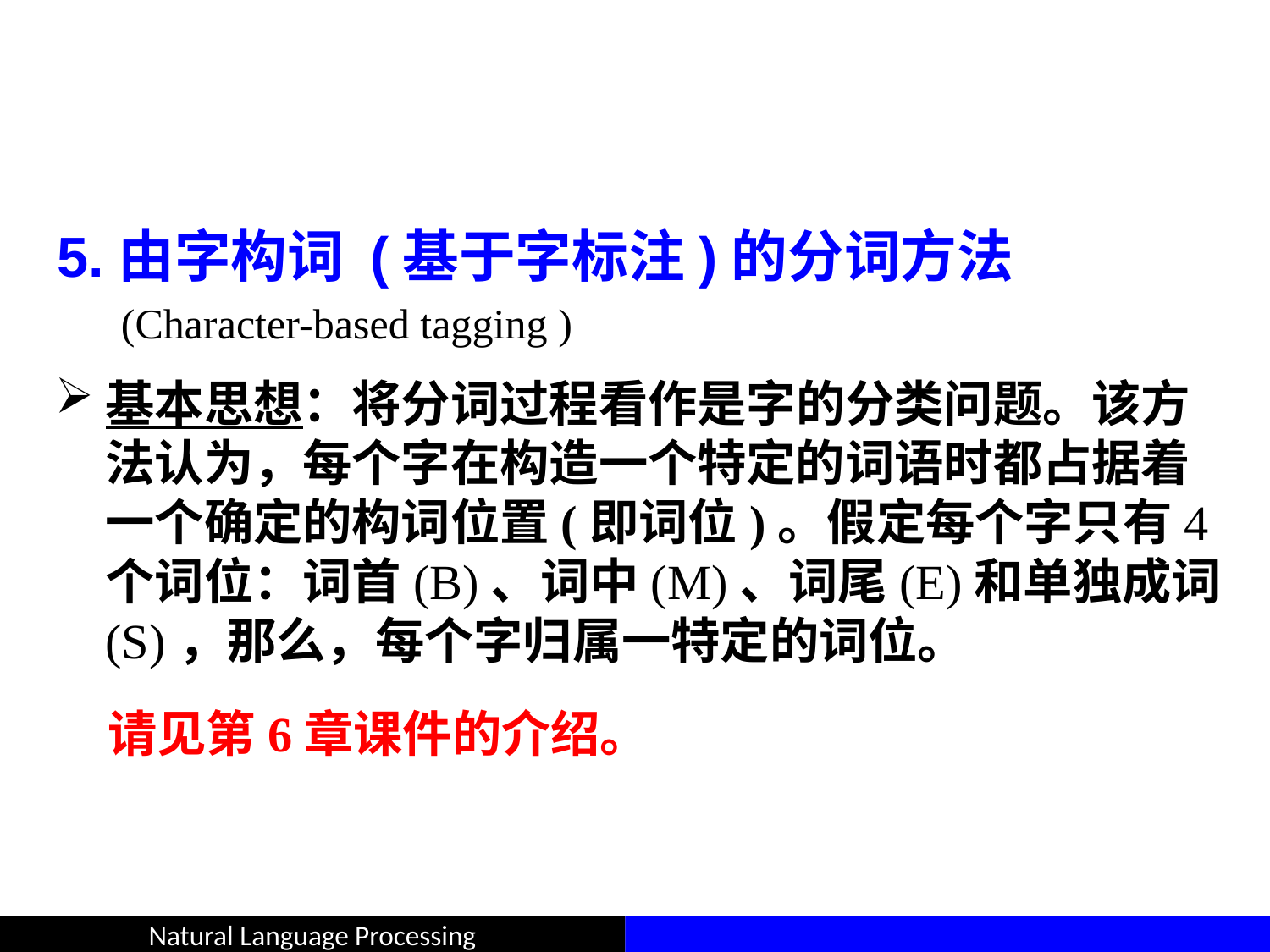

#
5.由字构词 (基于字标注)的分词方法
      (Character-based tagging )
基本思想：将分词过程看作是字的分类问题。该方法认为，每个字在构造一个特定的词语时都占据着一个确定的构词位置(即词位)。假定每个字只有4个词位：词首(B)、词中(M)、词尾(E)和单独成词(S)，那么，每个字归属一特定的词位。
请见第6章课件的介绍。